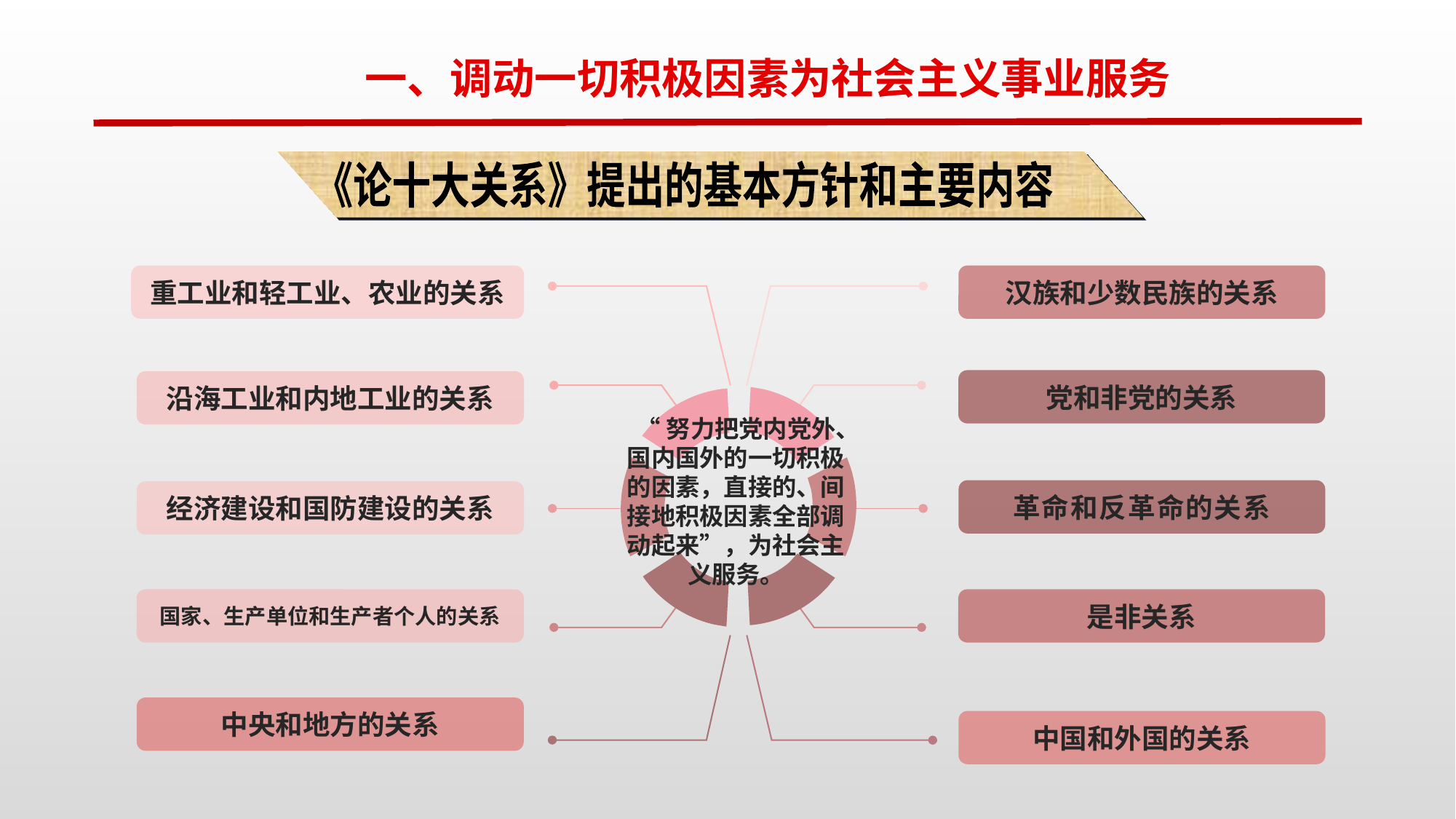

一、调动一切积极因素为社会主义事业服务

《论十大关系》提出的基本方针和主要内容
重工业和轻工业、农业的关系
汉族和少数民族的关系

党和非党的关系
沿海工业和内地工业的关系

“努力把党内党外、国内国外的一切积极的因素，直接的、间接地积极因素全部调动起来”，为社会主义服务。
革命和反革命的关系
经济建设和国防建设的关系

是非关系
国家、生产单位和生产者个人的关系

中央和地方的关系
中国和外国的关系